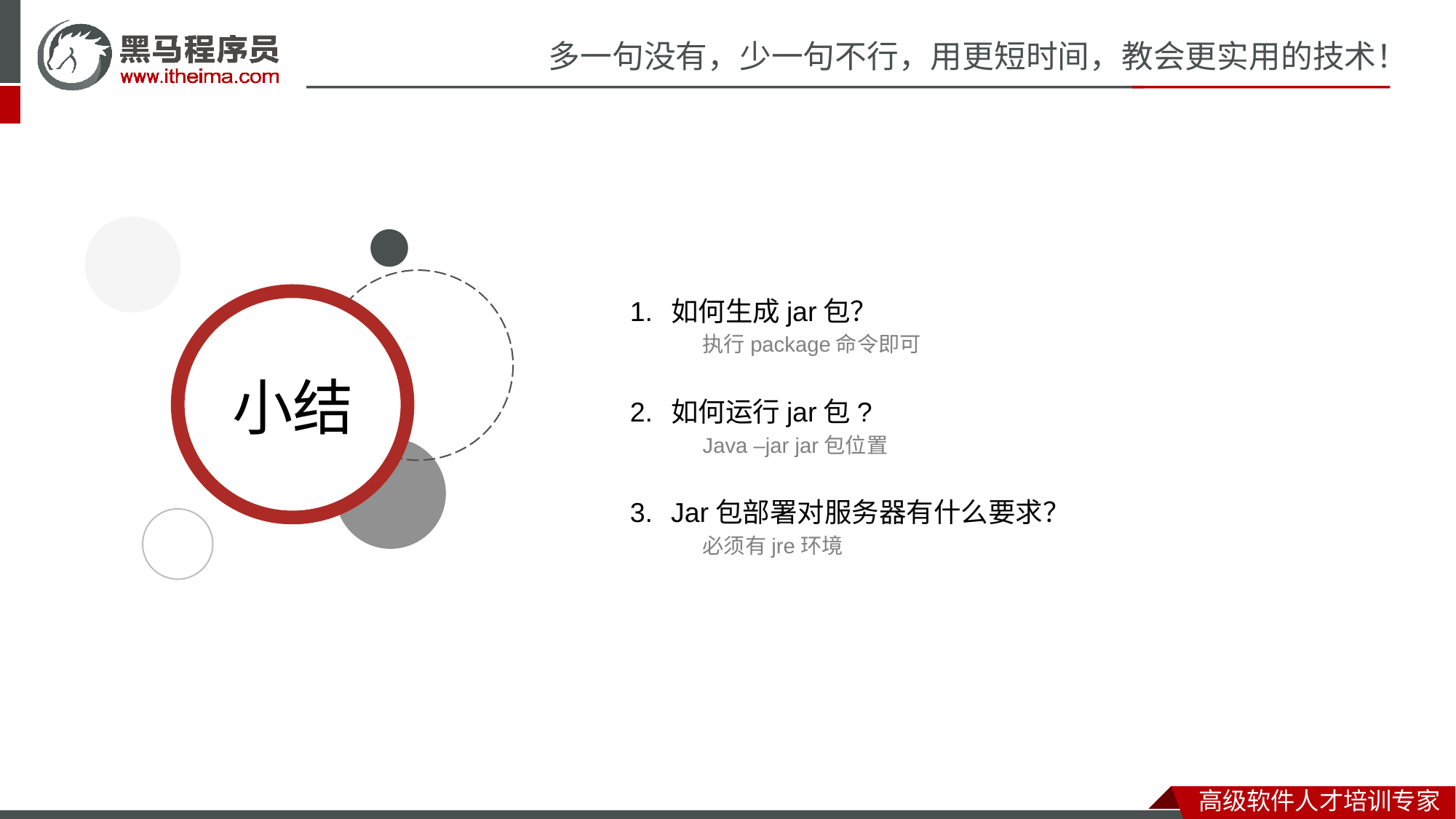

如何生成jar包？
执行package命令即可
如何运行jar包?
Java –jar jar包位置
Jar包部署对服务器有什么要求？
必须有jre环境